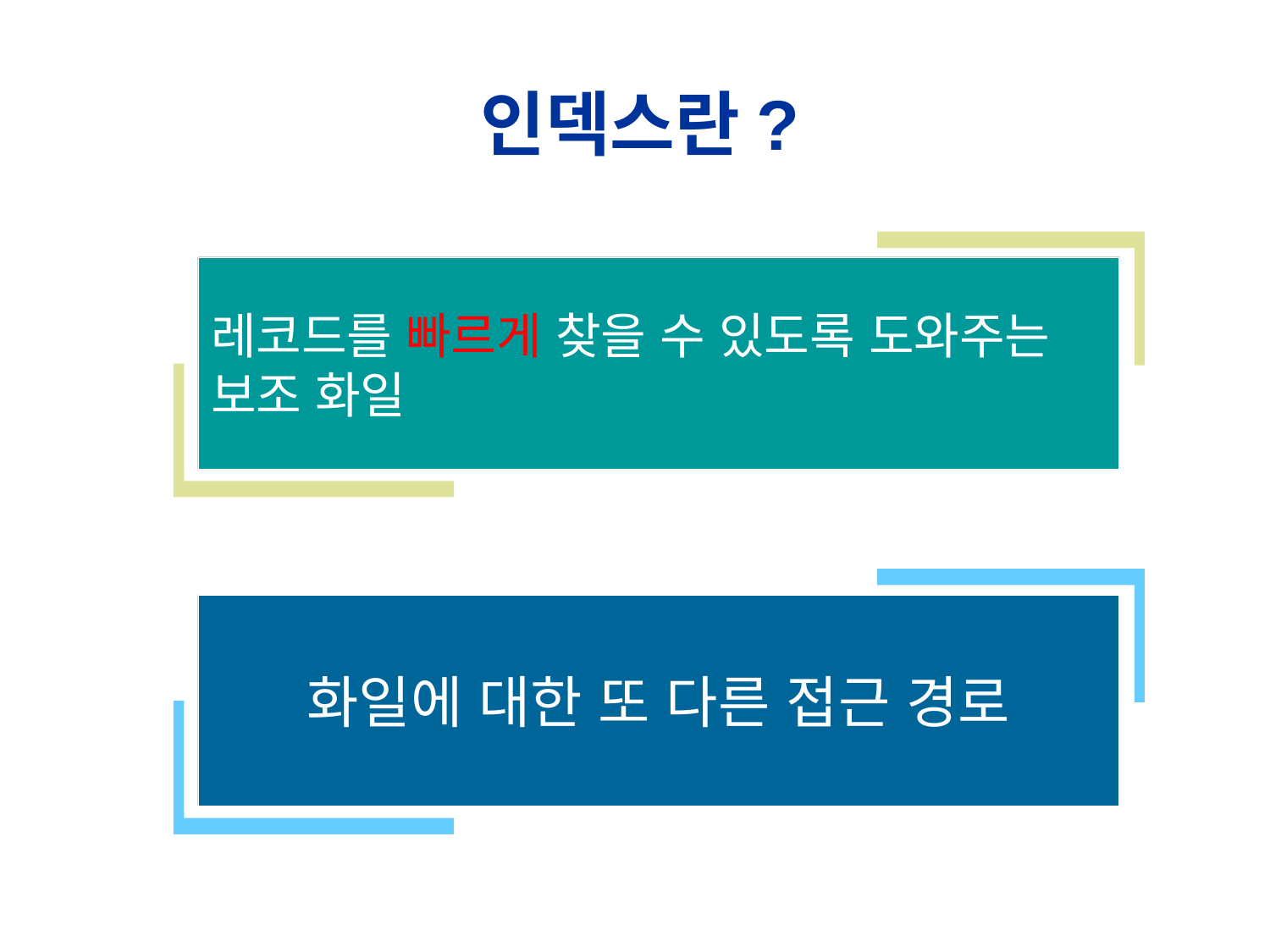

# 인덱스란?

레코드를 빠르게 찾을 수 있도록 도와주는 보조 화일

화일에 대한 또 다른 접근 경로